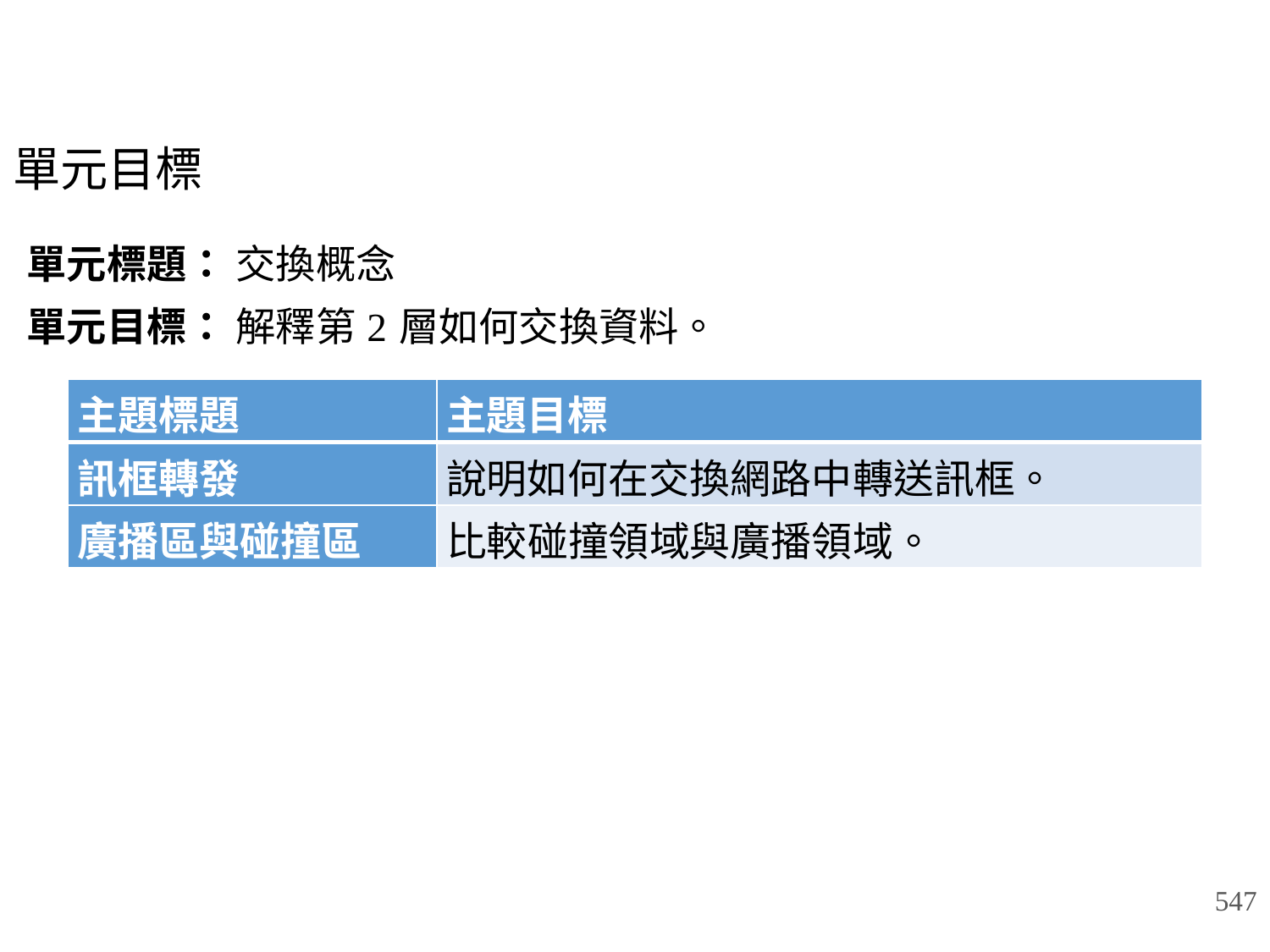

# 單元目標
單元標題： 交換概念
單元目標： 解釋第 2 層如何交換資料。

| 主題標題 | 主題目標 |
| --- | --- |
| 訊框轉發 | 說明如何在交換網路中轉送訊框。 |
| 廣播區與碰撞區 | 比較碰撞領域與廣播領域。 |
547